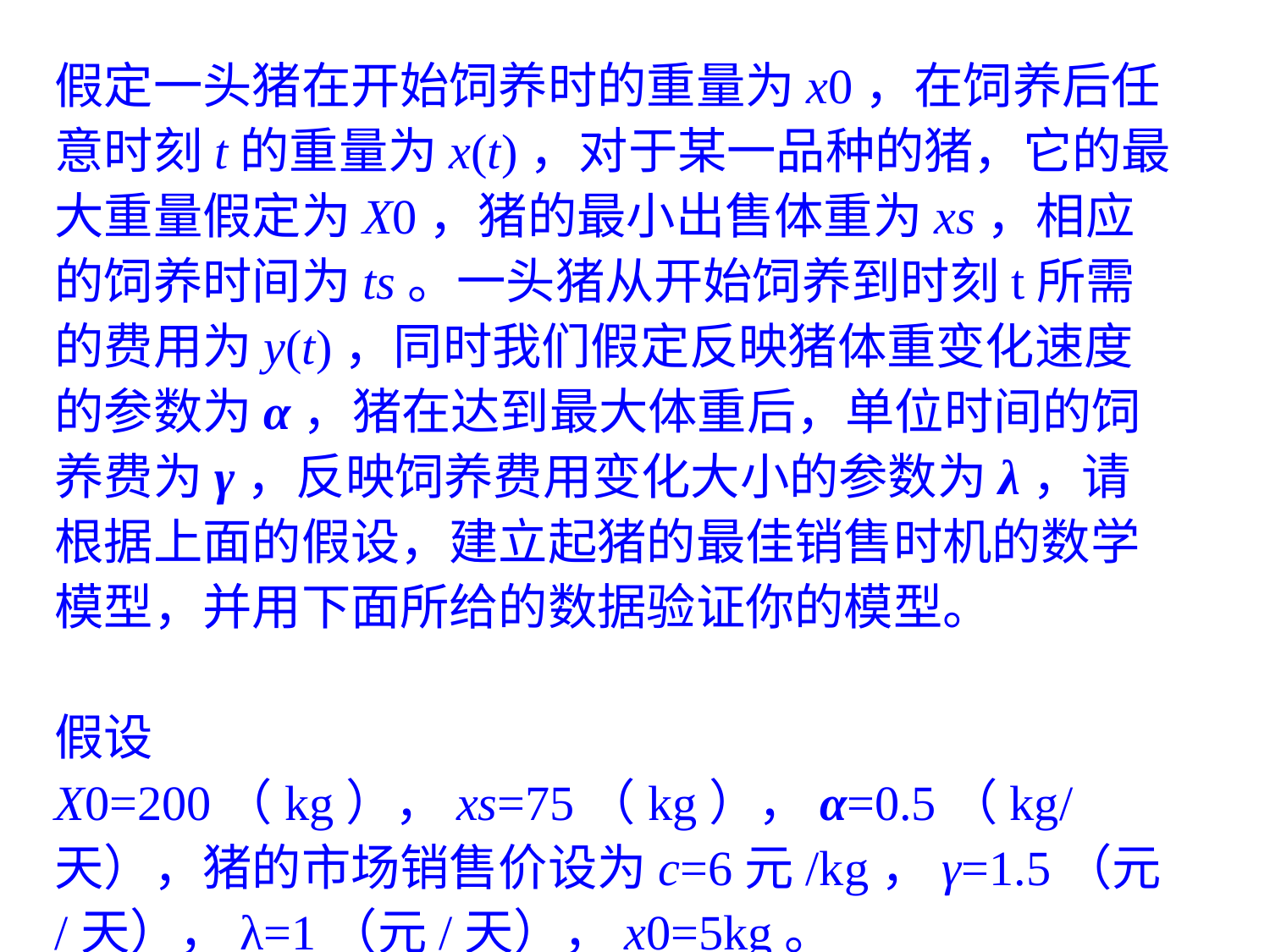

假定一头猪在开始饲养时的重量为x0，在饲养后任意时刻t的重量为x(t)，对于某一品种的猪，它的最大重量假定为X0，猪的最小出售体重为xs，相应的饲养时间为ts。一头猪从开始饲养到时刻t所需的费用为y(t)，同时我们假定反映猪体重变化速度的参数为α，猪在达到最大体重后，单位时间的饲养费为γ，反映饲养费用变化大小的参数为λ，请根据上面的假设，建立起猪的最佳销售时机的数学模型，并用下面所给的数据验证你的模型。
假设X0=200（kg），xs=75（kg），α=0.5（kg/天），猪的市场销售价设为c=6元/kg，γ=1.5（元/天），λ=1（元/天），x0=5kg。